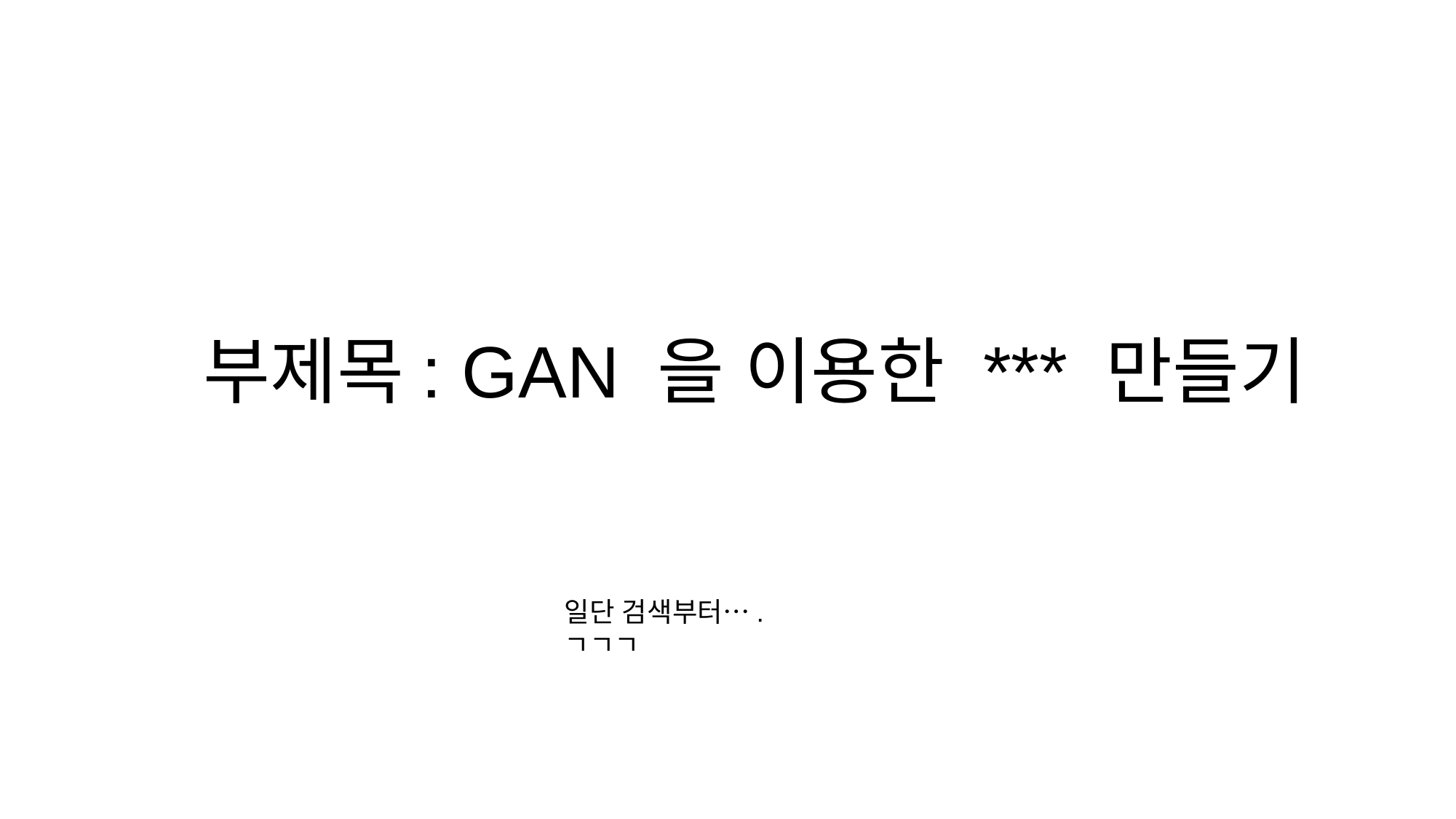

# 부제목: GAN 을 이용한 *** 만들기
일단 검색부터…. ㄱㄱㄱ